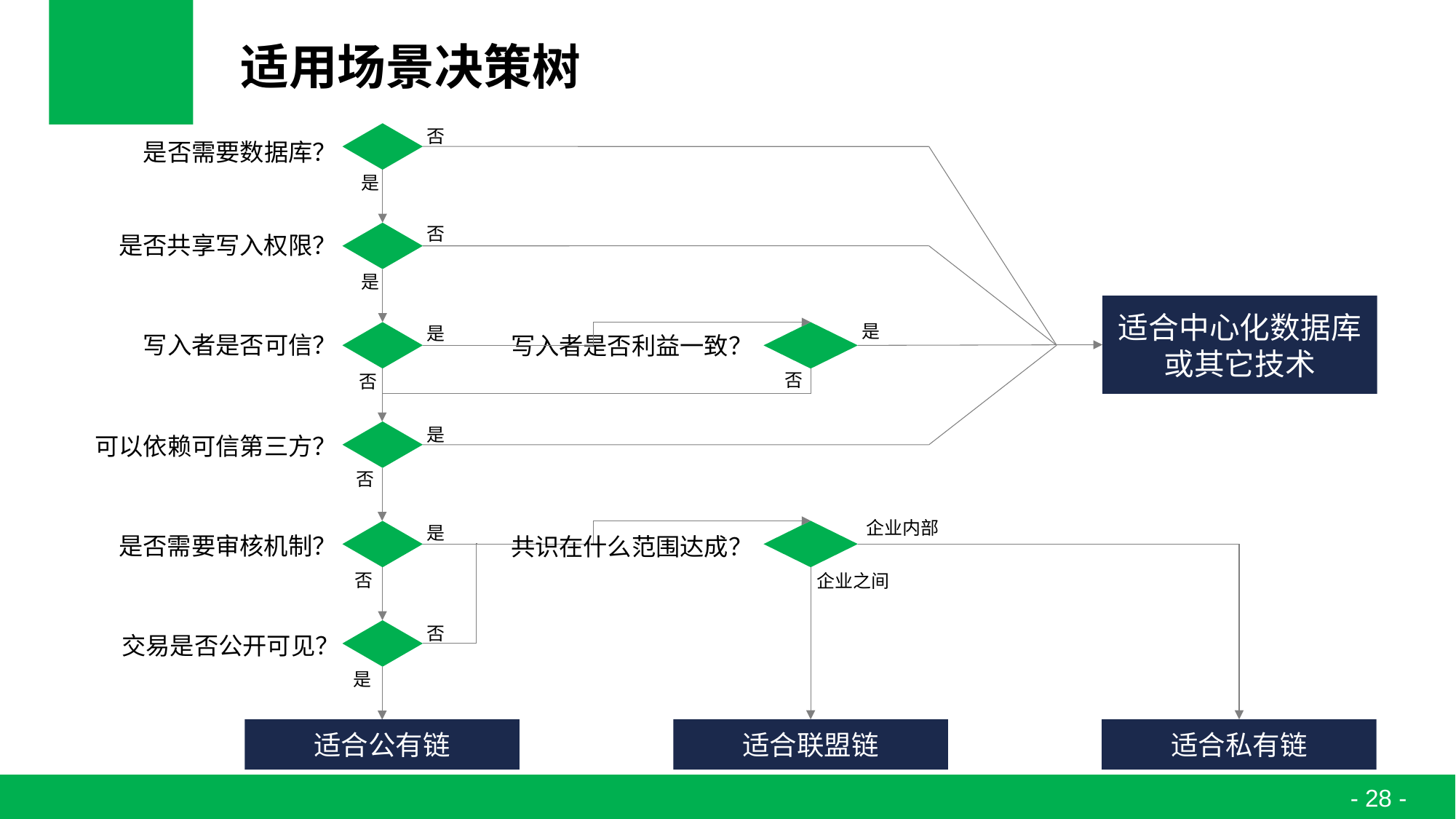

# 适用场景决策树
否

是否需要数据库？
是
否

是否共享写入权限？
是
适合中心化数据库或其它技术
是
是

写入者是否可信？
写入者是否利益一致？
否
否
是

可以依赖可信第三方？
否
企业内部
是

是否需要审核机制？
共识在什么范围达成？
否
企业之间
否

交易是否公开可见？
是
适合公有链
适合联盟链
适合私有链